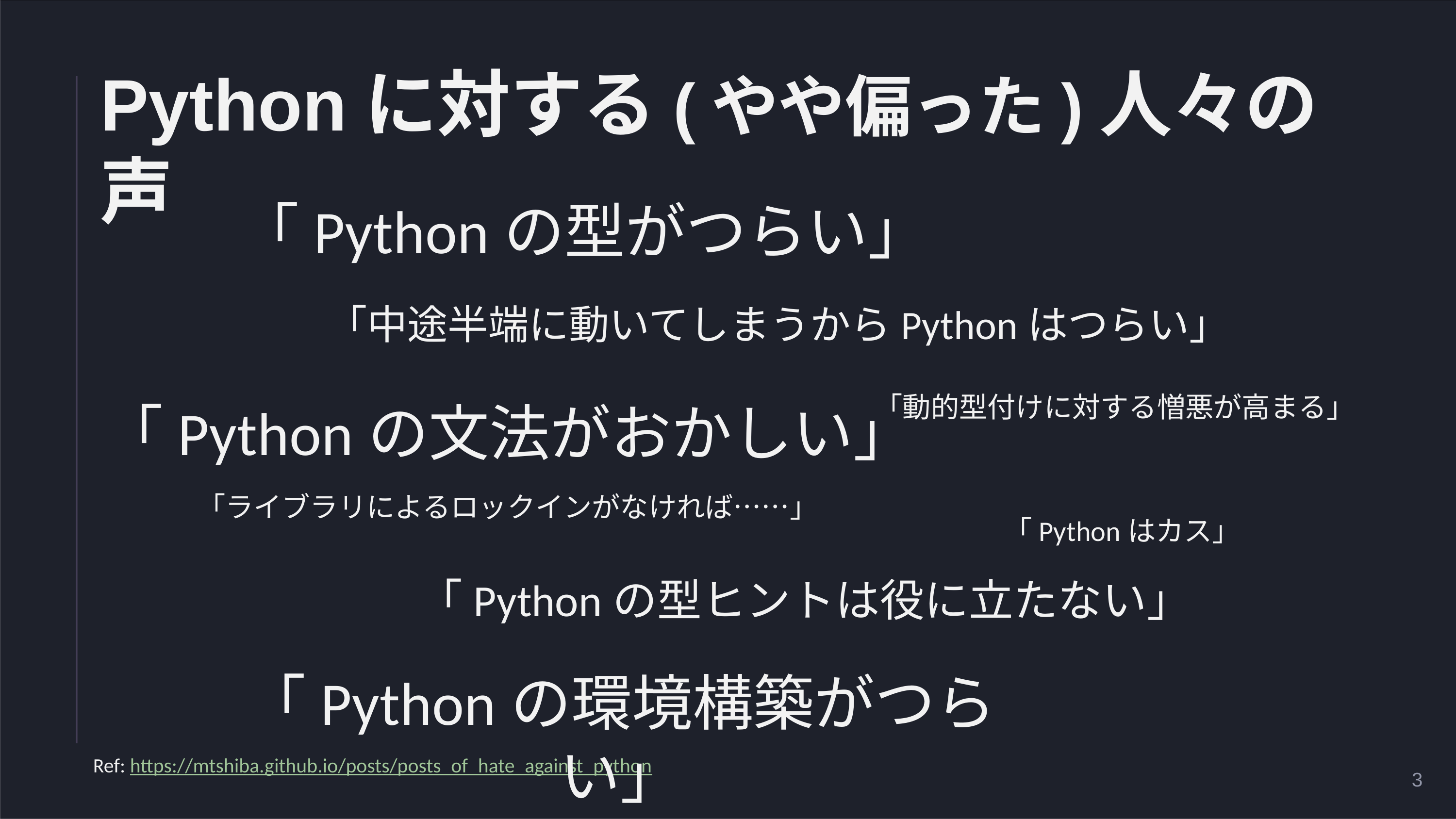

Pythonに対する(やや偏った)人々の声

「Pythonの型がつらい」
「中途半端に動いてしまうからPythonはつらい」
「動的型付けに対する憎悪が高まる」
「Pythonの文法がおかしい」
「ライブラリによるロックインがなければ……」
「Pythonはカス」
「Pythonの型ヒントは役に立たない」
「Pythonの環境構築がつらい」
Ref: https://mtshiba.github.io/posts/posts_of_hate_against_python
3